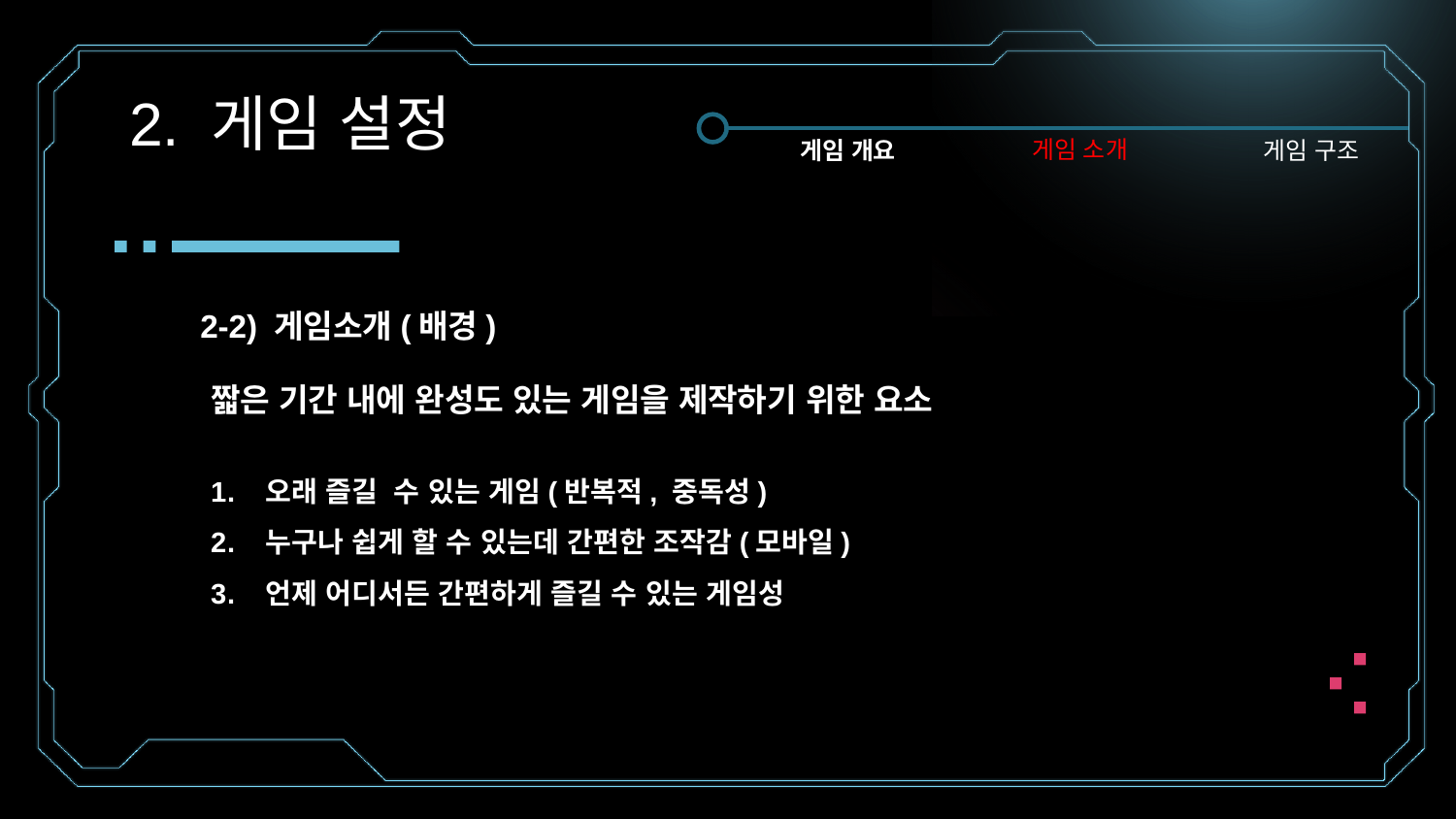

# 2. 게임 설정

게임 소개
게임 개요
게임 구조
2-2) 게임소개(배경)
짧은 기간 내에 완성도 있는 게임을 제작하기 위한 요소

오래 즐길  수 있는 게임(반복적, 중독성)
누구나 쉽게 할 수 있는데 간편한 조작감(모바일)
언제 어디서든 간편하게 즐길 수 있는 게임성